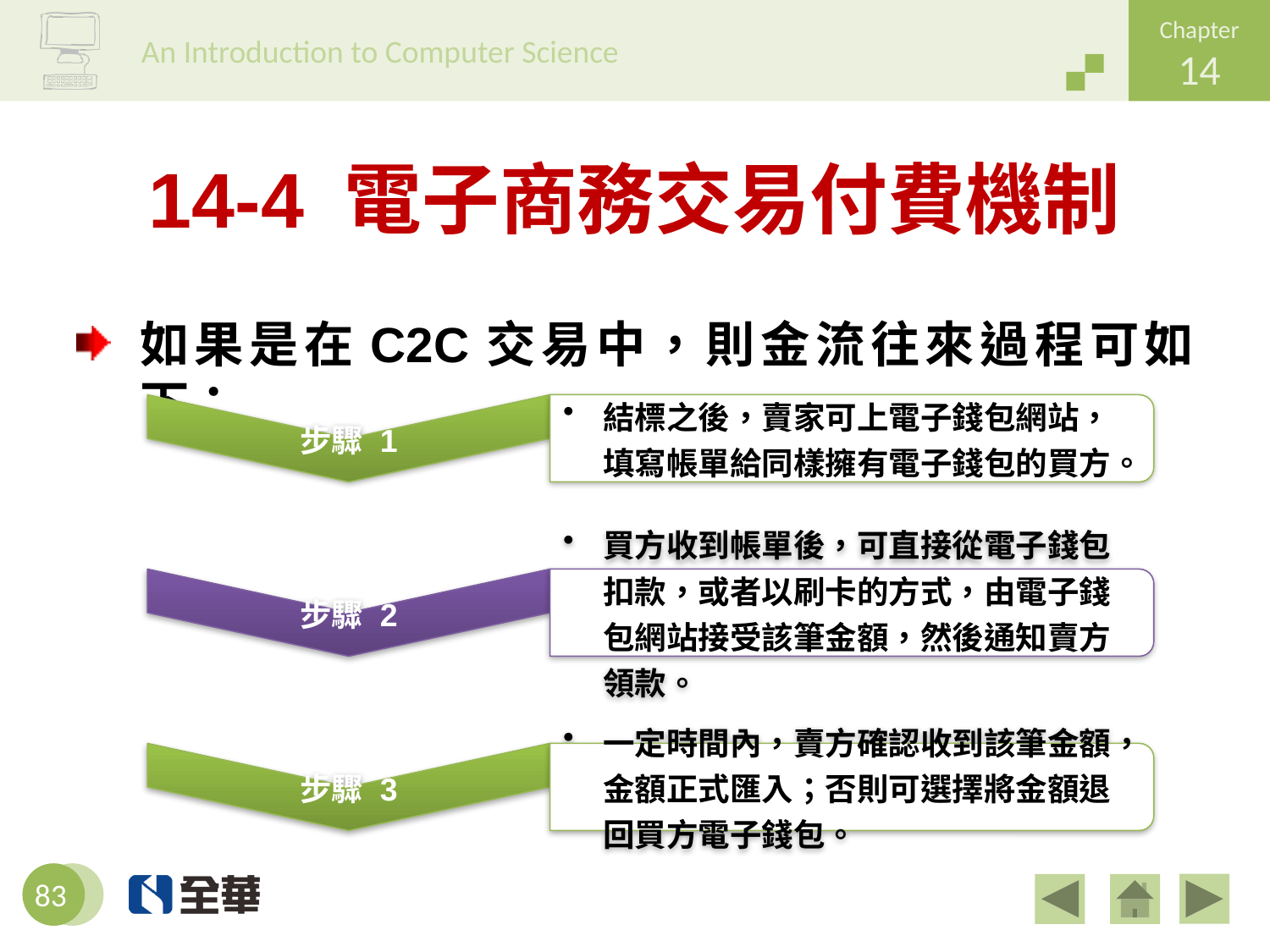

# 14-4 電子商務交易付費機制
如果是在C2C交易中，則金流往來過程可如下：
步驟 1
步驟 2
買方收到帳單後，可直接從電子錢包扣款，或者以刷卡的方式，由電子錢包網站接受該筆金額，然後通知賣方領款。
步驟 3
一定時間內，賣方確認收到該筆金額，金額正式匯入；否則可選擇將金額退回買方電子錢包。